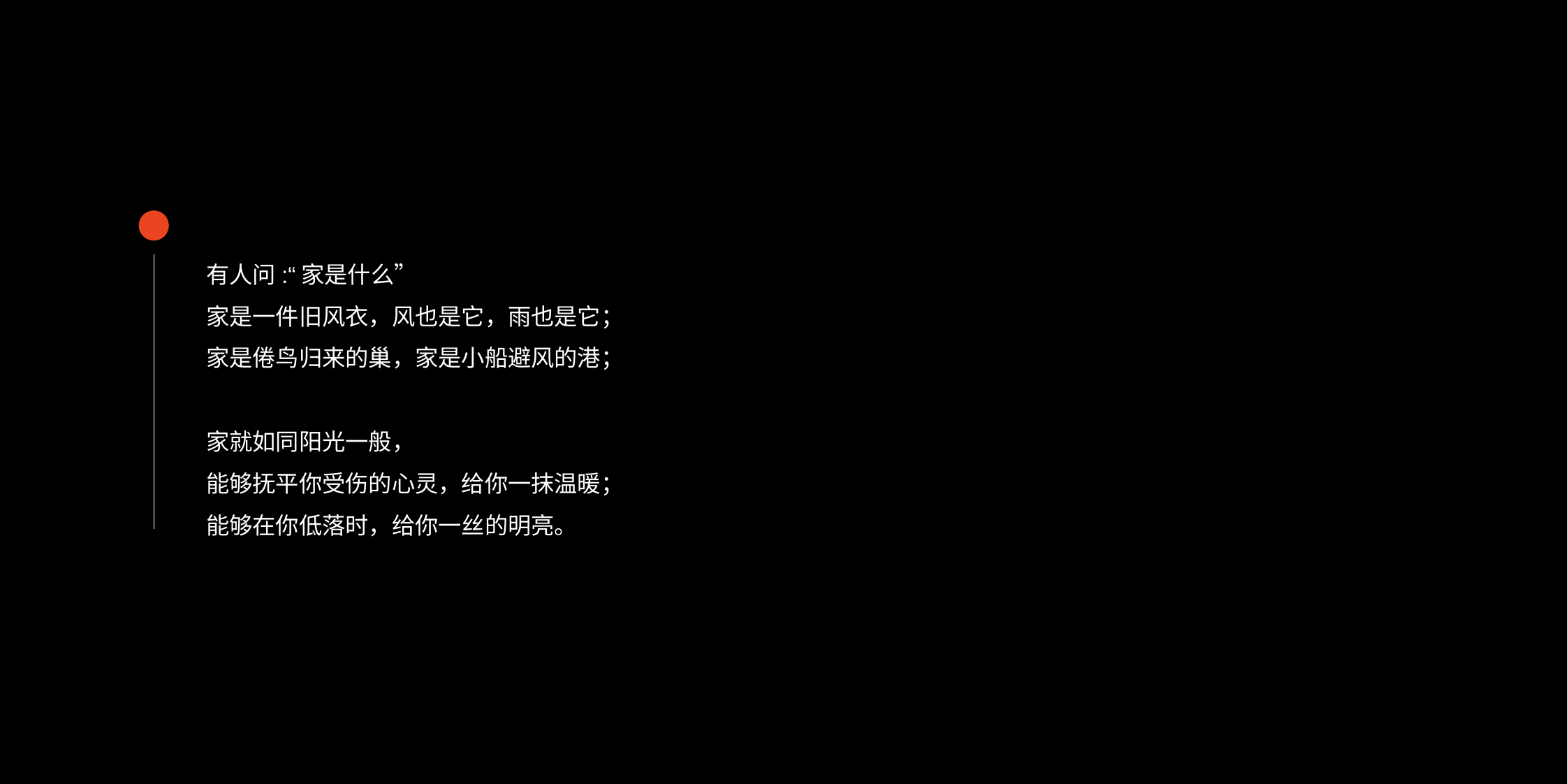

有人问:“家是什么”
家是一件旧风衣，风也是它，雨也是它；
家是倦鸟归来的巢，家是小船避风的港；

家就如同阳光一般，
能够抚平你受伤的心灵，给你一抹温暖；
能够在你低落时，给你一丝的明亮。